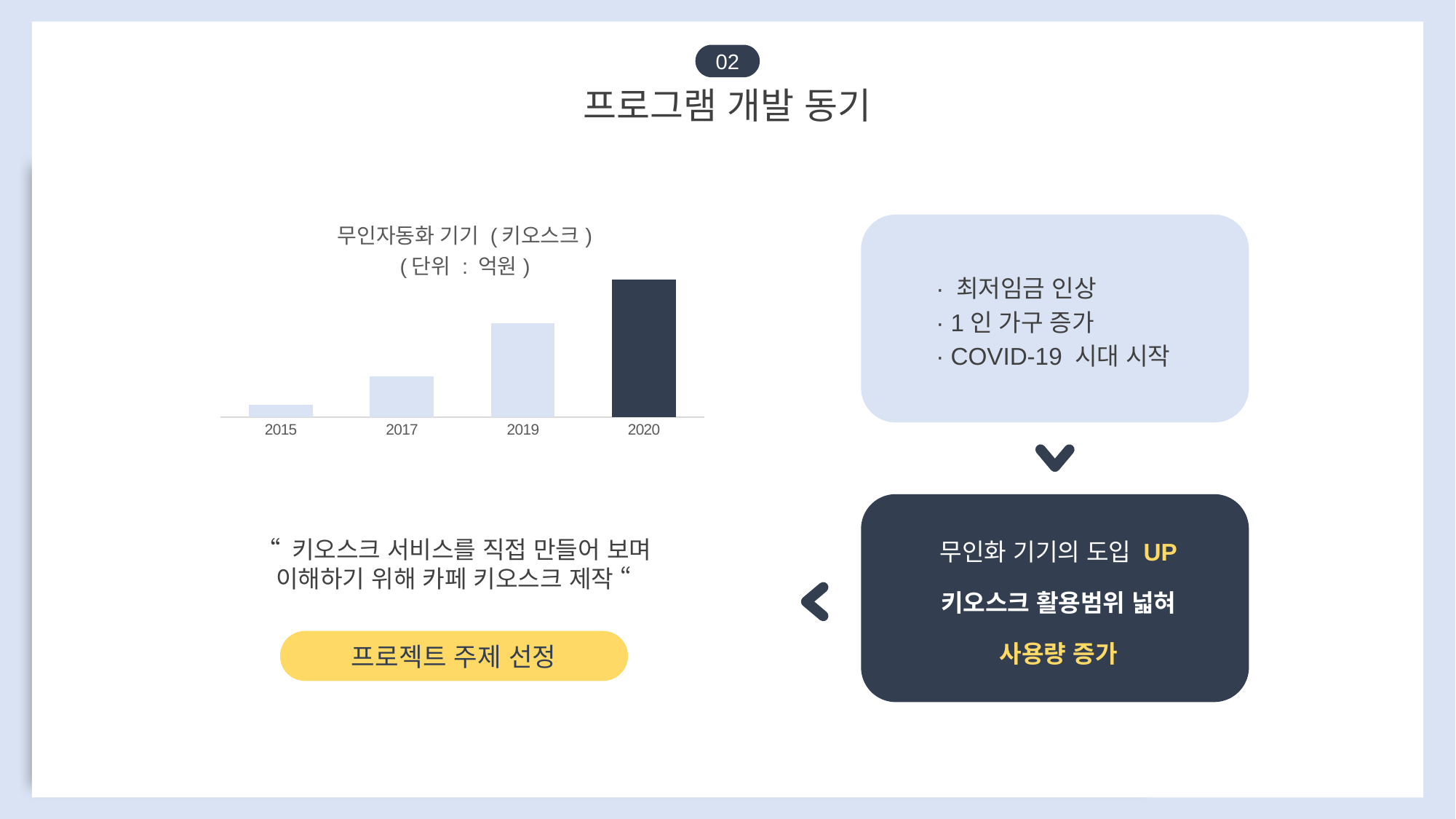

02
프로그램 개발 동기

### Chart: 무인자동화 기기 (키오스크)
(단위 : 억원)

| Category | 열1 |
|---|---|
| 2015 | 20.0 |
| 2017 | 65.0 |
| 2019 | 150.0 |
| 2020 | 220.0 |
· 최저임금 인상
· 1인 가구 증가
· COVID-19 시대 시작

무인화 기기의 도입 UP
키오스크 활용범위 넓혀
사용량 증가

“ 키오스크 서비스를 직접 만들어 보며
이해하기 위해 카페 키오스크 제작 “

프로젝트 주제 선정